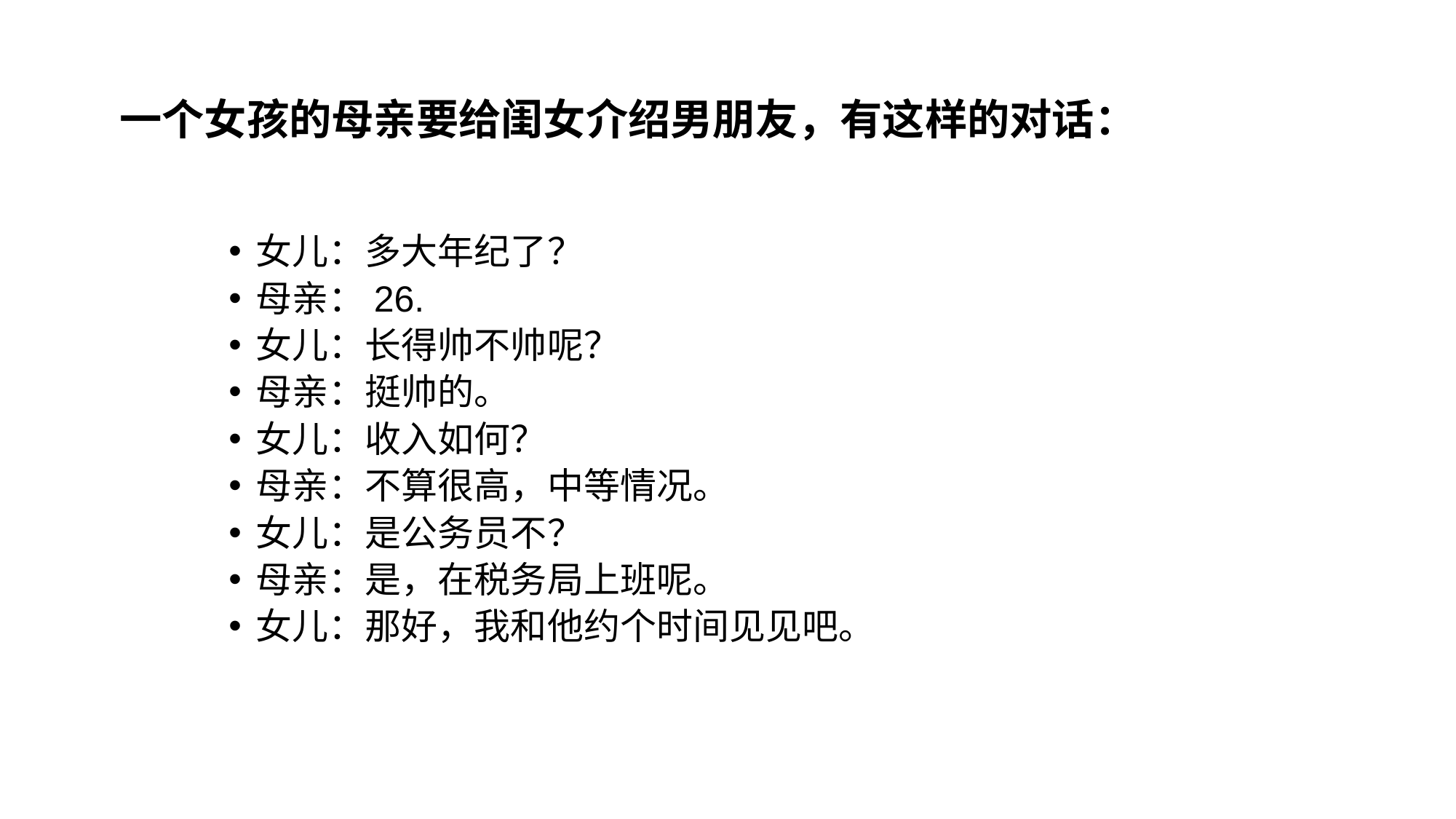

# 一个女孩的母亲要给闺女介绍男朋友，有这样的对话：
女儿：多大年纪了？
母亲：26.
女儿：长得帅不帅呢？
母亲：挺帅的。
女儿：收入如何？
母亲：不算很高，中等情况。
女儿：是公务员不？
母亲：是，在税务局上班呢。
女儿：那好，我和他约个时间见见吧。